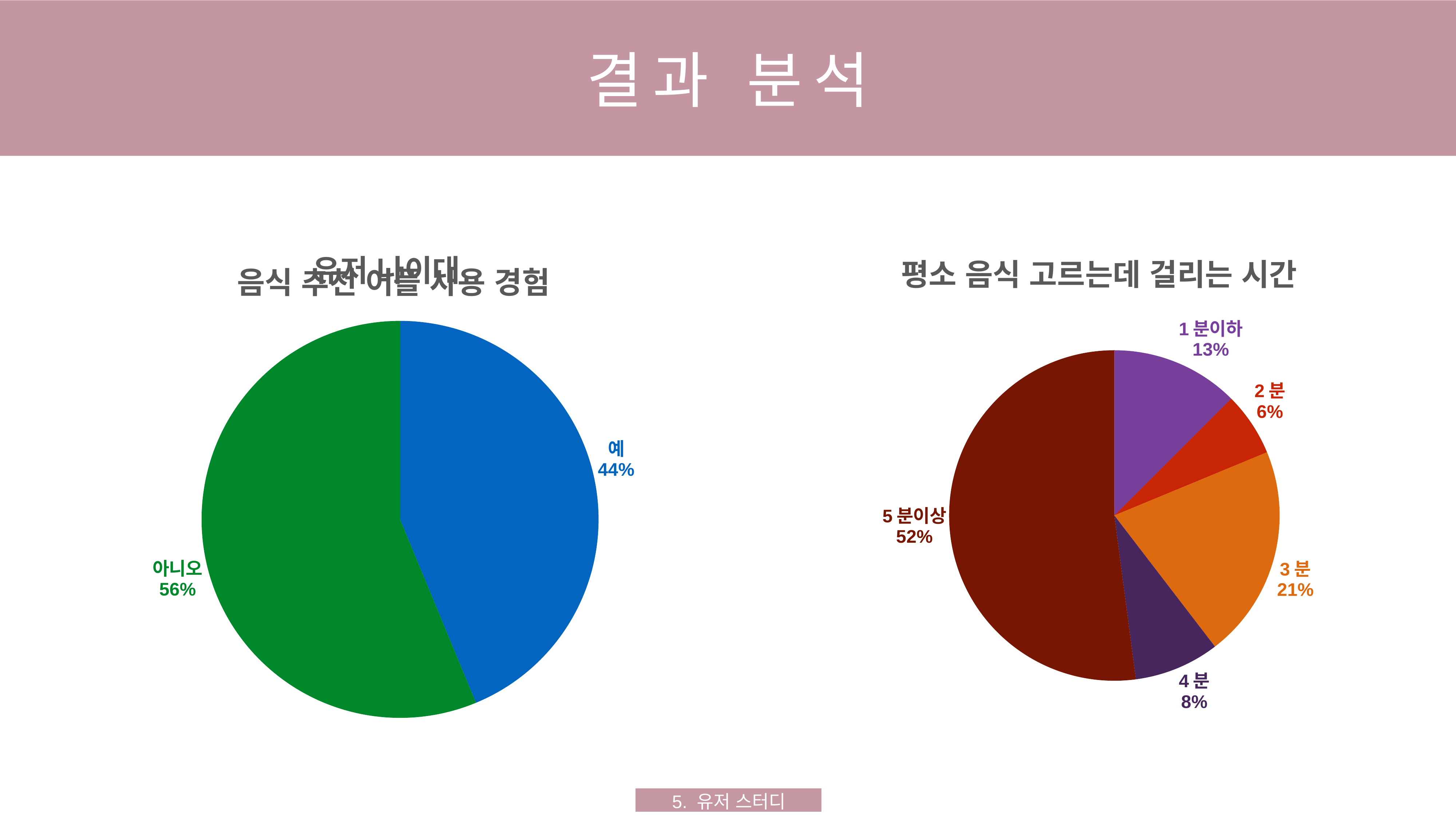

결과 분석

### Chart: 유저 나이대

| Category |
|---|

### Chart: 평소 음식 고르는데 걸리는 시간

| Category |  |
|---|---|
| 1분이하 | 6.0 |
| 2분 | 3.0 |
| 3분 | 10.0 |
| 4분 | 4.0 |
| 5분이상 | 25.0 |

### Chart: 음식 추천 어플 사용 경험

| Category |  |
|---|---|
| 예 | 21.0 |
| 아니오 | 27.0 |
5. 유저 스터디